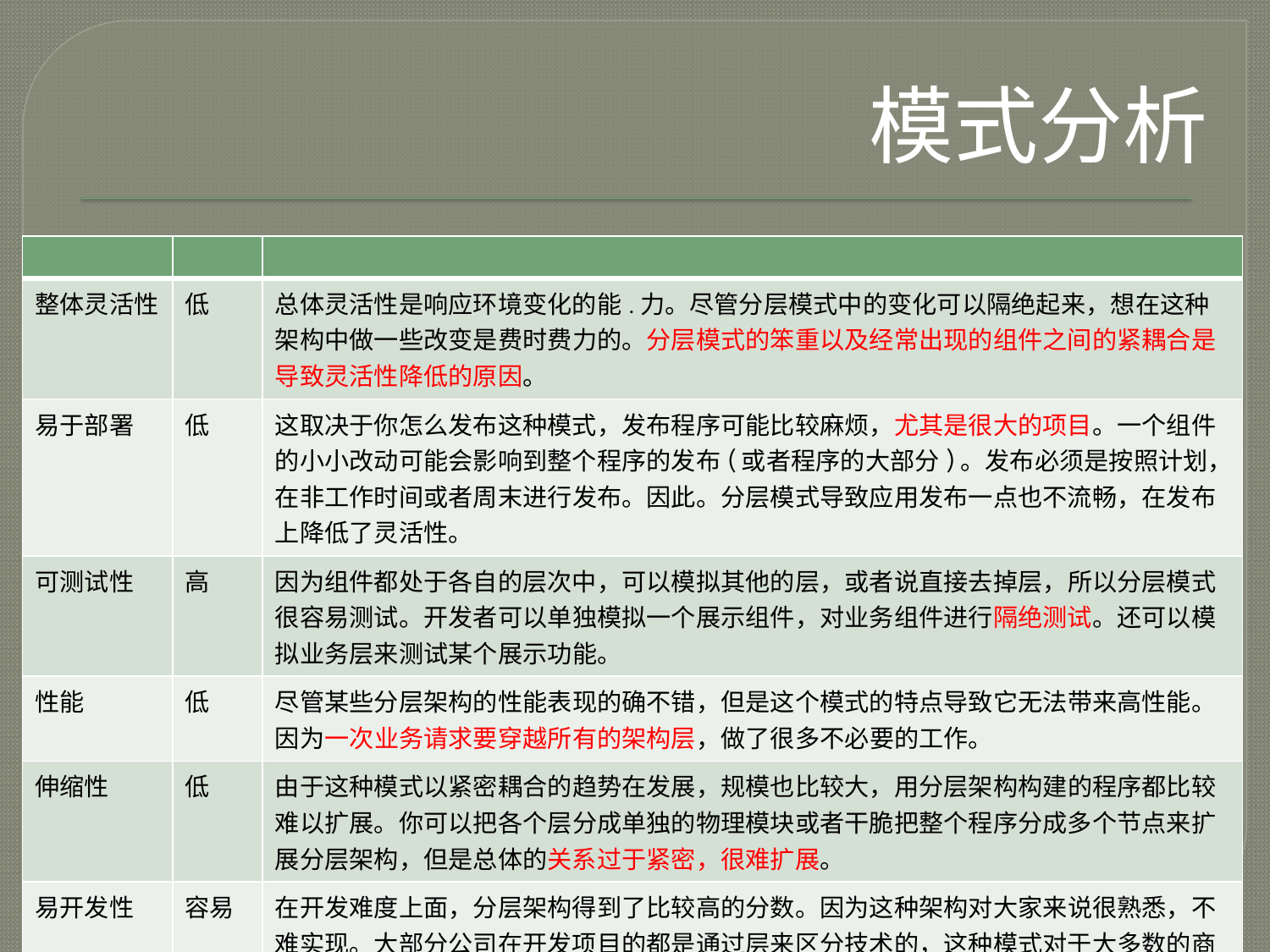

模式分析
|  |  |  |
| --- | --- | --- |
| 整体灵活性 | 低 | 总体灵活性是响应环境变化的能.力。尽管分层模式中的变化可以隔绝起来，想在这种架构中做一些改变是费时费力的。分层模式的笨重以及经常出现的组件之间的紧耦合是导致灵活性降低的原因。 |
| 易于部署 | 低 | 这取决于你怎么发布这种模式，发布程序可能比较麻烦，尤其是很大的项目。一个组件的小小改动可能会影响到整个程序的发布(或者程序的大部分)。发布必须是按照计划，在非工作时间或者周末进行发布。因此。分层模式导致应用发布一点也不流畅，在发布上降低了灵活性。 |
| 可测试性 | 高 | 因为组件都处于各自的层次中，可以模拟其他的层，或者说直接去掉层，所以分层模式很容易测试。开发者可以单独模拟一个展示组件，对业务组件进行隔绝测试。还可以模拟业务层来测试某个展示功能。 |
| 性能 | 低 | 尽管某些分层架构的性能表现的确不错，但是这个模式的特点导致它无法带来高性能。因为一次业务请求要穿越所有的架构层，做了很多不必要的工作。 |
| 伸缩性 | 低 | 由于这种模式以紧密耦合的趋势在发展，规模也比较大，用分层架构构建的程序都比较难以扩展。你可以把各个层分成单独的物理模块或者干脆把整个程序分成多个节点来扩展分层架构，但是总体的关系过于紧密，很难扩展。 |
| 易开发性 | 容易 | 在开发难度上面，分层架构得到了比较高的分数。因为这种架构对大家来说很熟悉，不难实现。大部分公司在开发项目的都是通过层来区分技术的，这种模式对于大多数的商业项目开发来说都很合适。公司的组织架构和他们软件架构之间的联系被戏称为"Conway's law"。 |